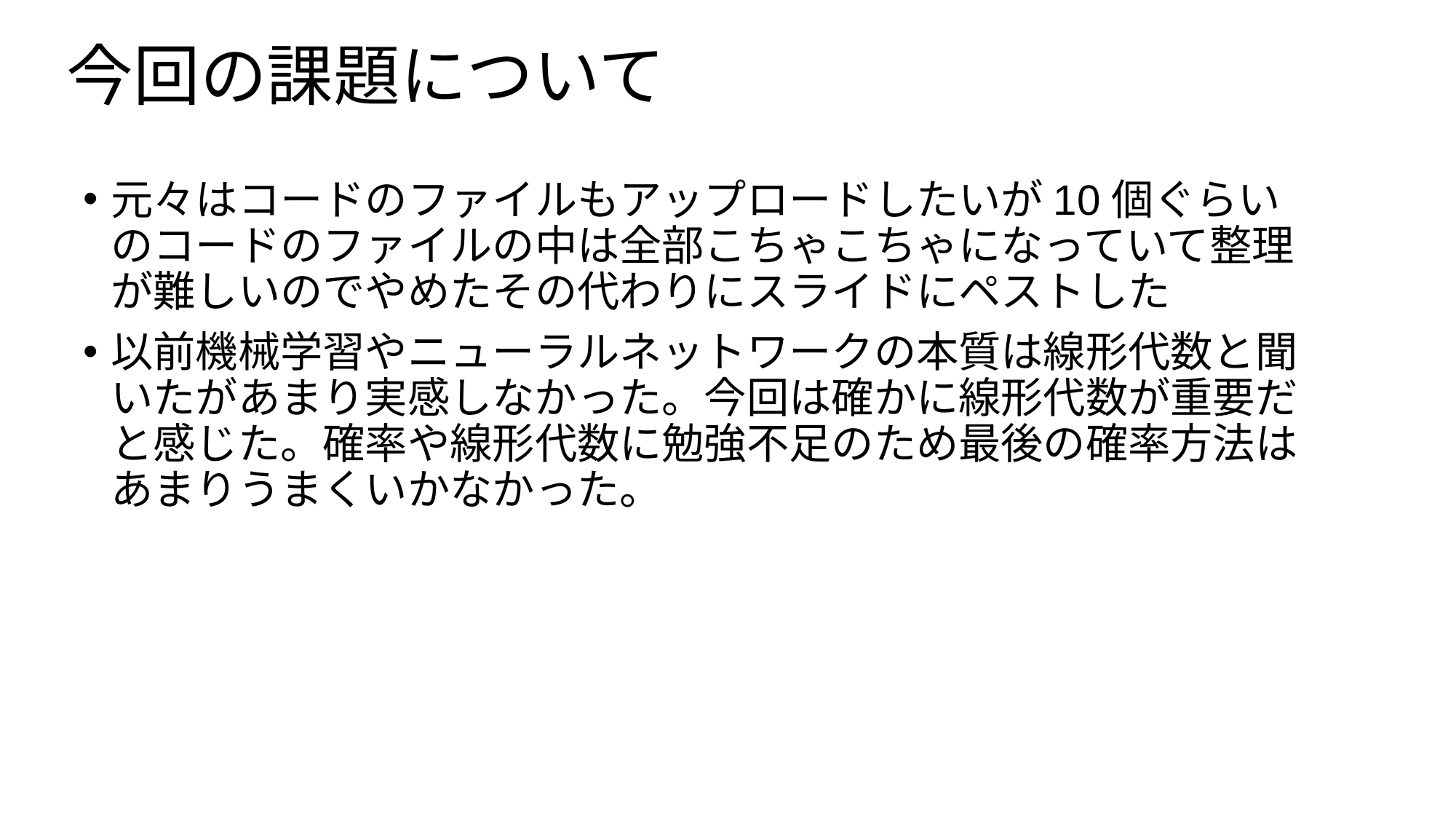

# 今回の課題について
元々はコードのファイルもアップロードしたいが10個ぐらいのコードのファイルの中は全部こちゃこちゃになっていて整理が難しいのでやめたその代わりにスライドにペストした
以前機械学習やニューラルネットワークの本質は線形代数と聞いたがあまり実感しなかった。今回は確かに線形代数が重要だと感じた。確率や線形代数に勉強不足のため最後の確率方法はあまりうまくいかなかった。